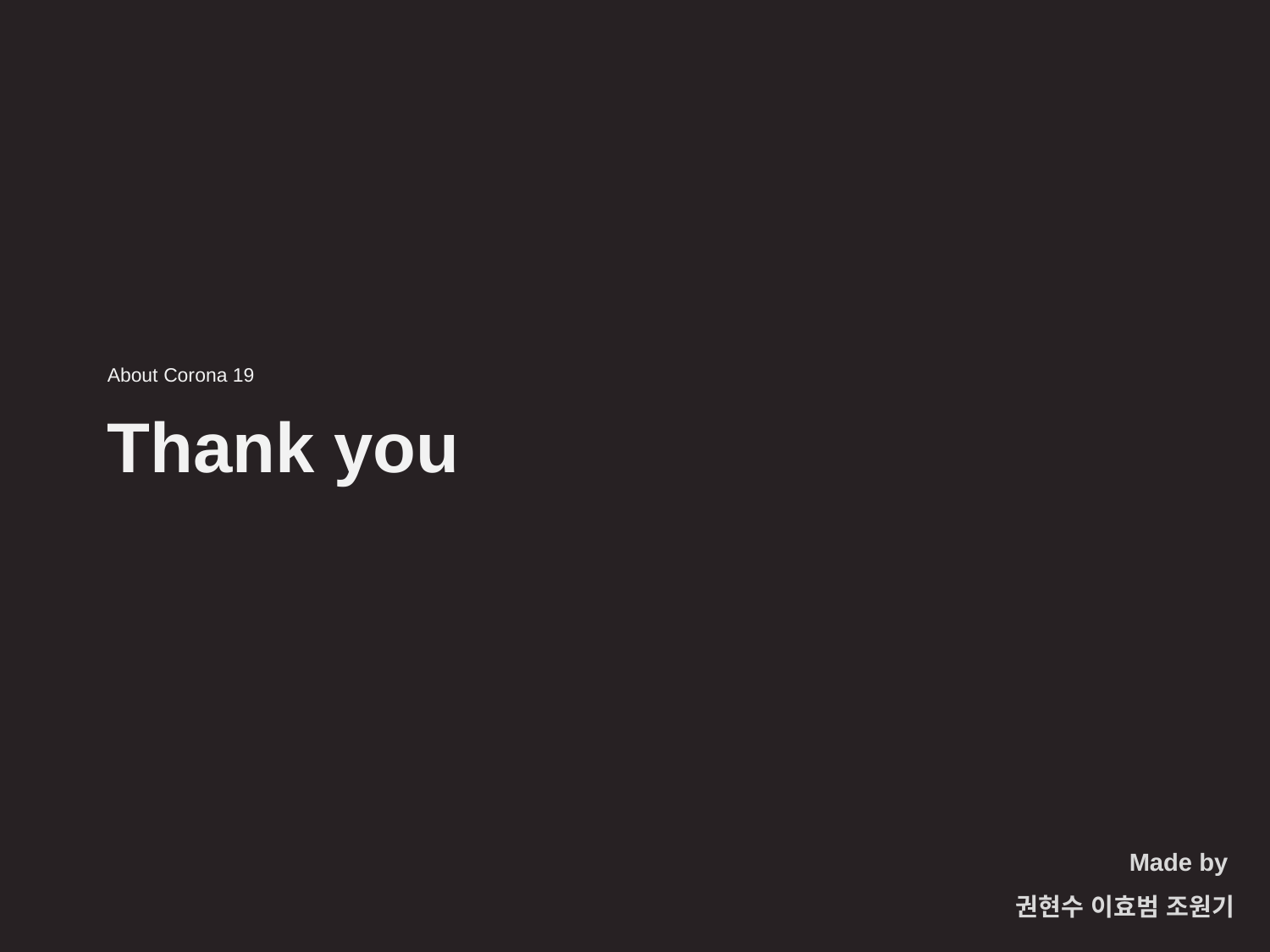

About Corona 19
Thank you
Made by
권현수 이효범 조원기